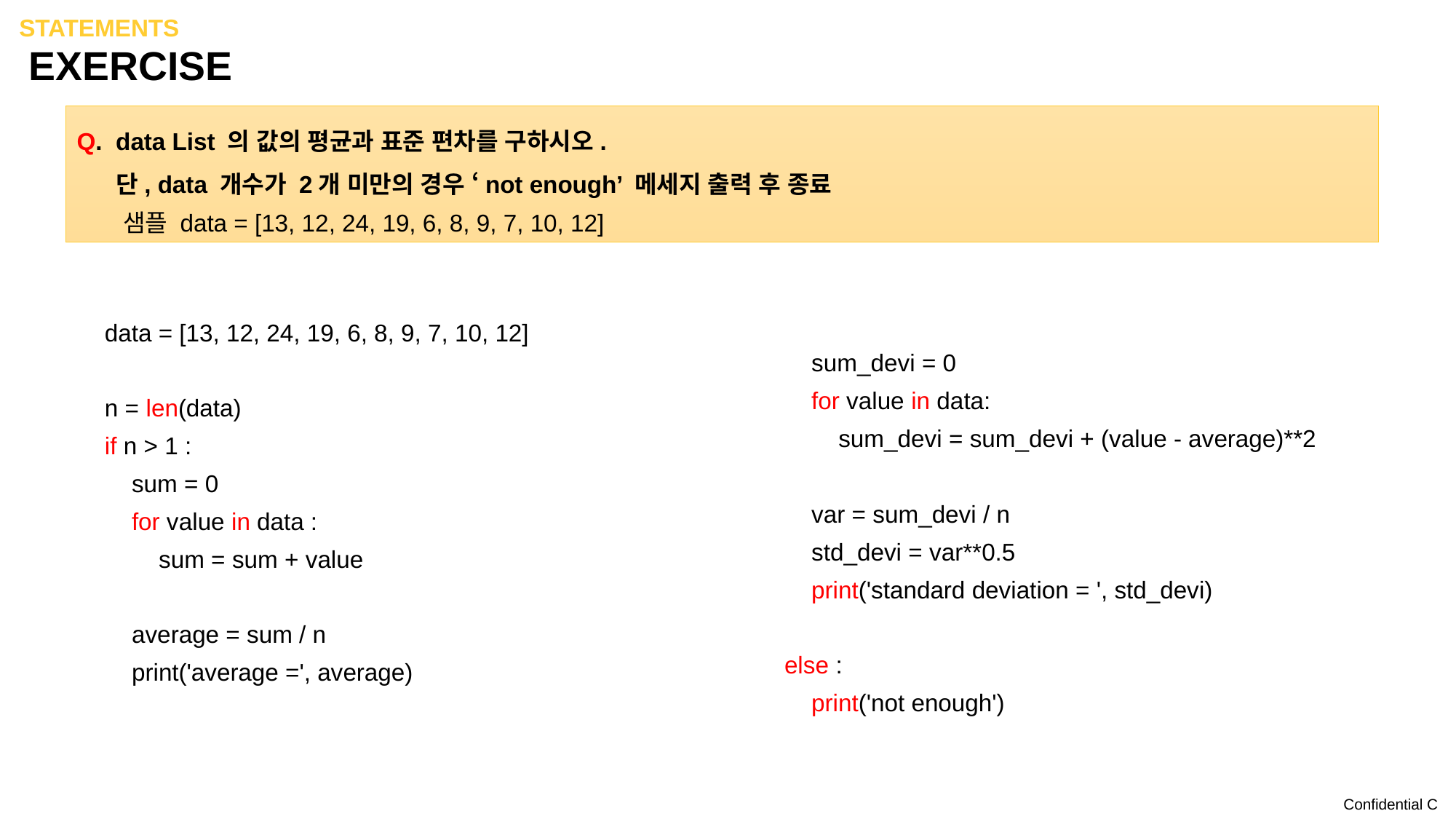

statements
# EXERCISE
Q.  data List 의 값의 평균과 표준 편차를 구하시오.
     단, data 개수가 2개 미만의 경우 ‘not enough’ 메세지 출력 후 종료

      샘플 data = [13, 12, 24, 19, 6, 8, 9, 7, 10, 12]
data = [13, 12, 24, 19, 6, 8, 9, 7, 10, 12]

n = len(data)
if n > 1 :
    sum = 0
    for value in data :
        sum = sum + value

    average = sum / n
    print('average =', average)

    sum_devi = 0
    for value in data:
        sum_devi = sum_devi + (value - average)**2

    var = sum_devi / n
    std_devi = var**0.5
    print('standard deviation = ', std_devi)

else :
    print('not enough')